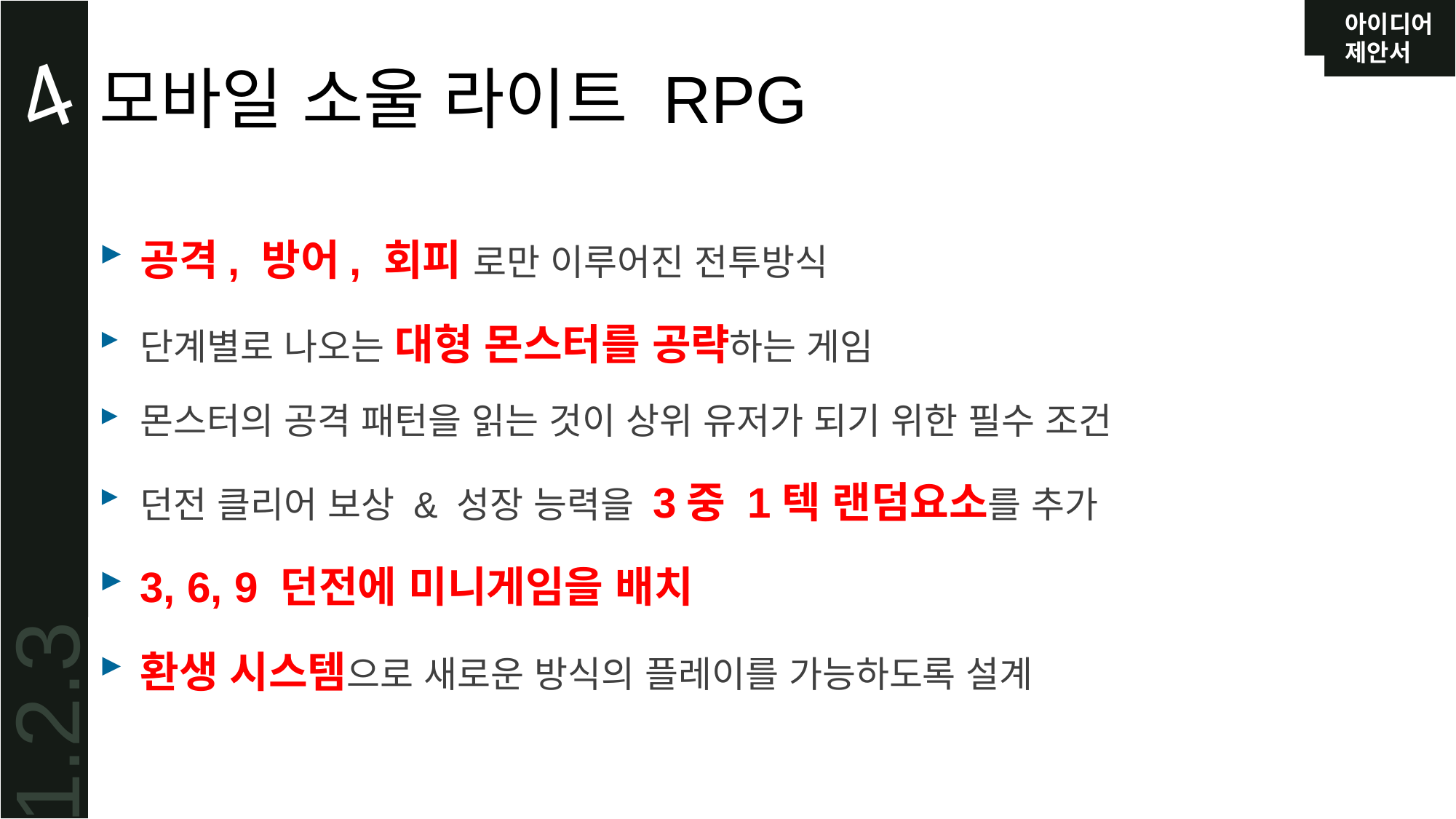

# 모바일 소울 라이트 RPG
4
공격, 방어, 회피 로만 이루어진 전투방식
단계별로 나오는 대형 몬스터를 공략하는 게임
몬스터의 공격 패턴을 읽는 것이 상위 유저가 되기 위한 필수 조건
던전 클리어 보상 & 성장 능력을 3중 1텍 랜덤요소를 추가
3, 6, 9 던전에 미니게임을 배치
환생 시스템으로 새로운 방식의 플레이를 가능하도록 설계